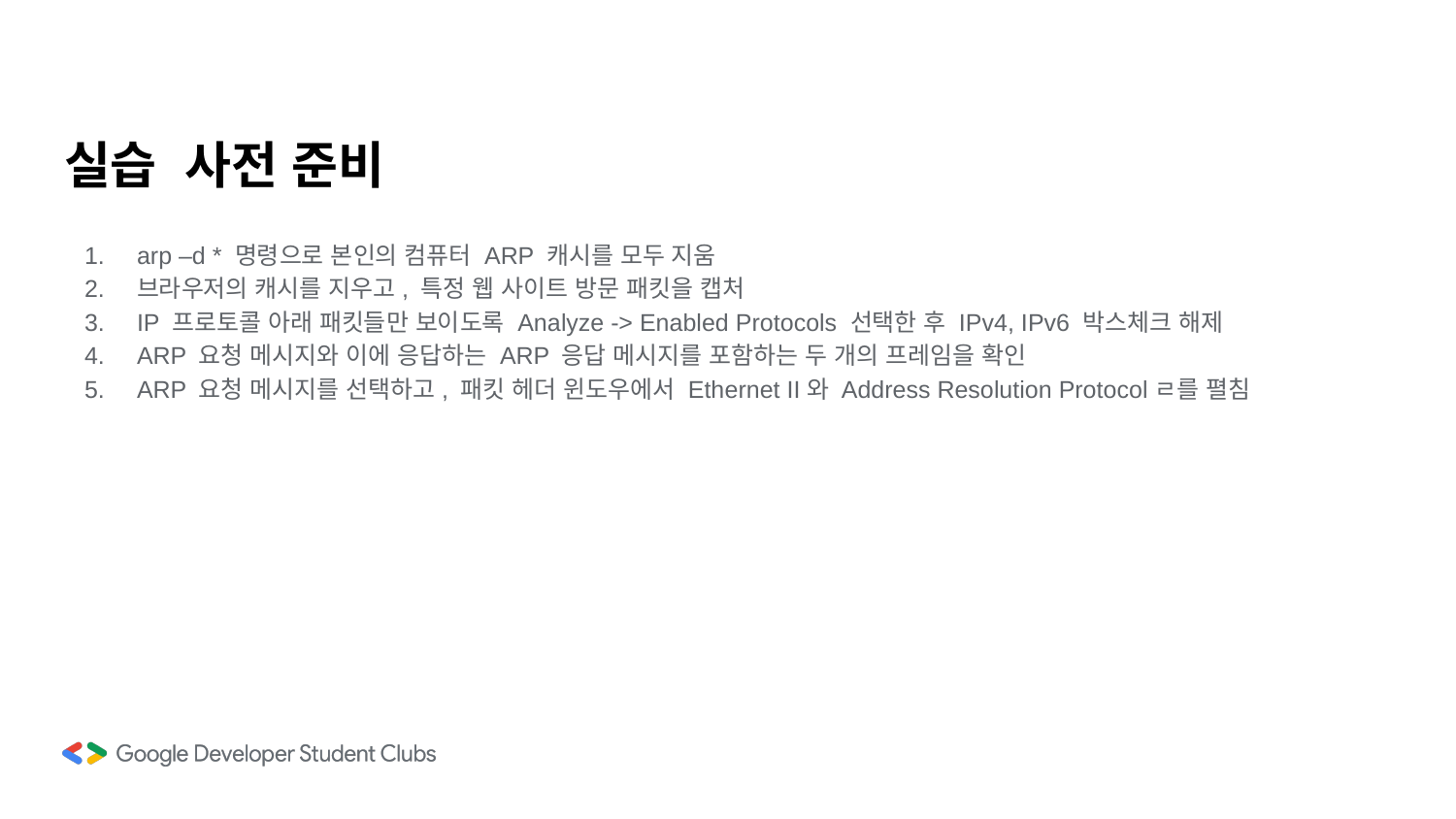

# 실습  사전 준비
arp –d * 명령으로 본인의 컴퓨터 ARP 캐시를 모두 지움
브라우저의 캐시를 지우고, 특정 웹 사이트 방문 패킷을 캡처
IP 프로토콜 아래 패킷들만 보이도록 Analyze -> Enabled Protocols 선택한 후 IPv4, IPv6 박스체크 해제
ARP 요청 메시지와 이에 응답하는 ARP 응답 메시지를 포함하는 두 개의 프레임을 확인
ARP 요청 메시지를 선택하고, 패킷 헤더 윈도우에서 Ethernet II와 Address Resolution Protocolㄹ를 펼침